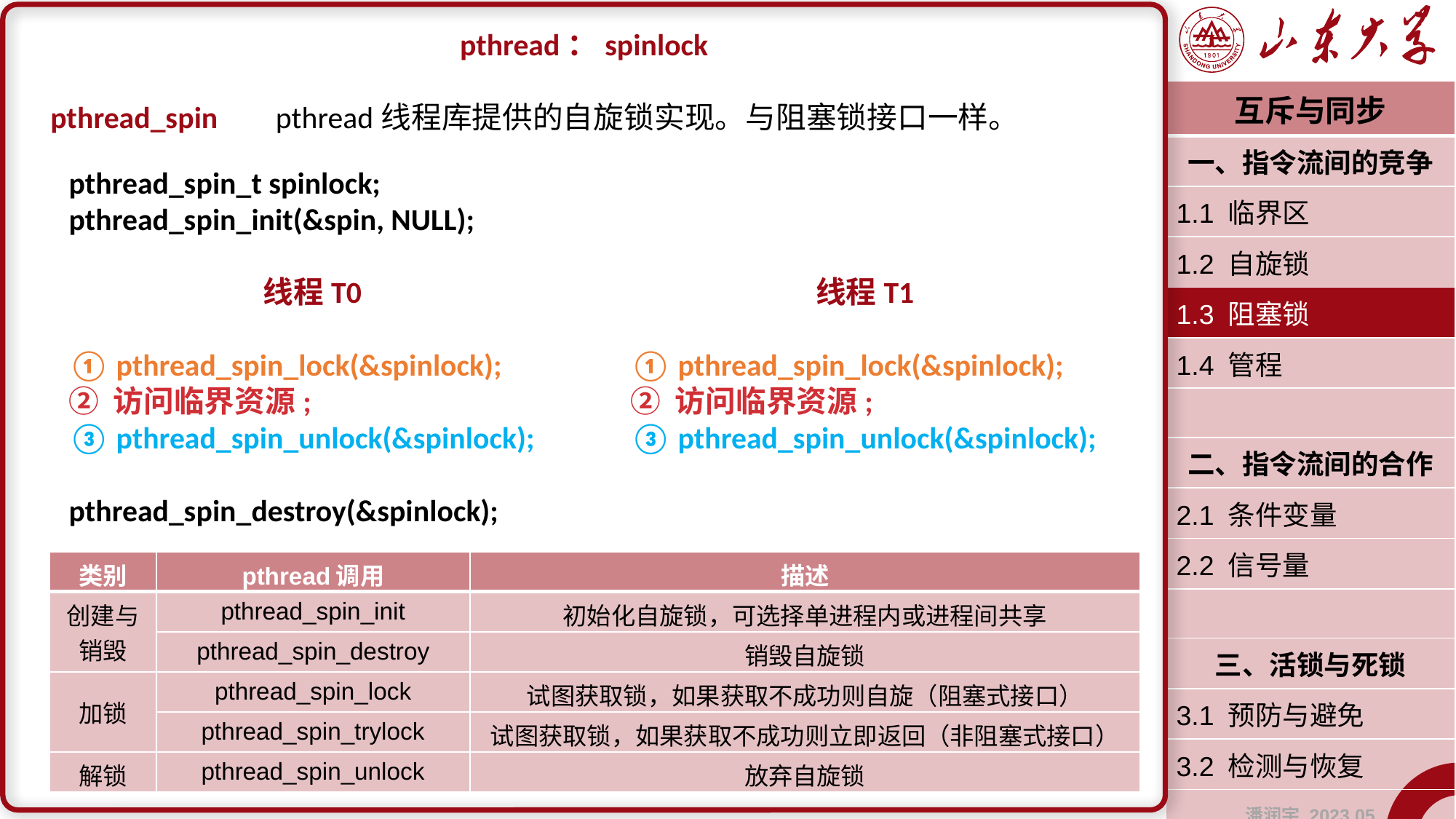

pthread：spinlock

pthread_spin	 pthread线程库提供的自旋锁实现。与阻塞锁接口一样。
| 互斥与同步 |
| --- |
| 一、指令流间的竞争 |
| 1.1 临界区 |
| 1.2 自旋锁 |
| 1.3 阻塞锁 |
| 1.4 管程 |
|  |
| 二、指令流间的合作 |
| 2.1 条件变量 |
| 2.2 信号量 |
|  |
| 三、活锁与死锁 |
| 3.1 预防与避免 |
| 3.2 检测与恢复 |
| 潘润宇 2023.05 |
pthread_spin_t spinlock;
pthread_spin_init(&spin, NULL);

线程T0

① pthread_spin_lock(&spinlock);
② 访问临界资源;
③ pthread_spin_unlock(&spinlock);

pthread_spin_destroy(&spinlock);

线程T1

① pthread_spin_lock(&spinlock);
② 访问临界资源;
③ pthread_spin_unlock(&spinlock);
| 类别 | pthread调用 | 描述 |
| --- | --- | --- |
| 创建与 销毁 | pthread\_spin\_init | 初始化自旋锁，可选择单进程内或进程间共享 |
|  | pthread\_spin\_destroy | 销毁自旋锁 |
| 加锁 | pthread\_spin\_lock | 试图获取锁，如果获取不成功则自旋（阻塞式接口） |
|  | pthread\_spin\_trylock | 试图获取锁，如果获取不成功则立即返回（非阻塞式接口） |
| 解锁 | pthread\_spin\_unlock | 放弃自旋锁 |